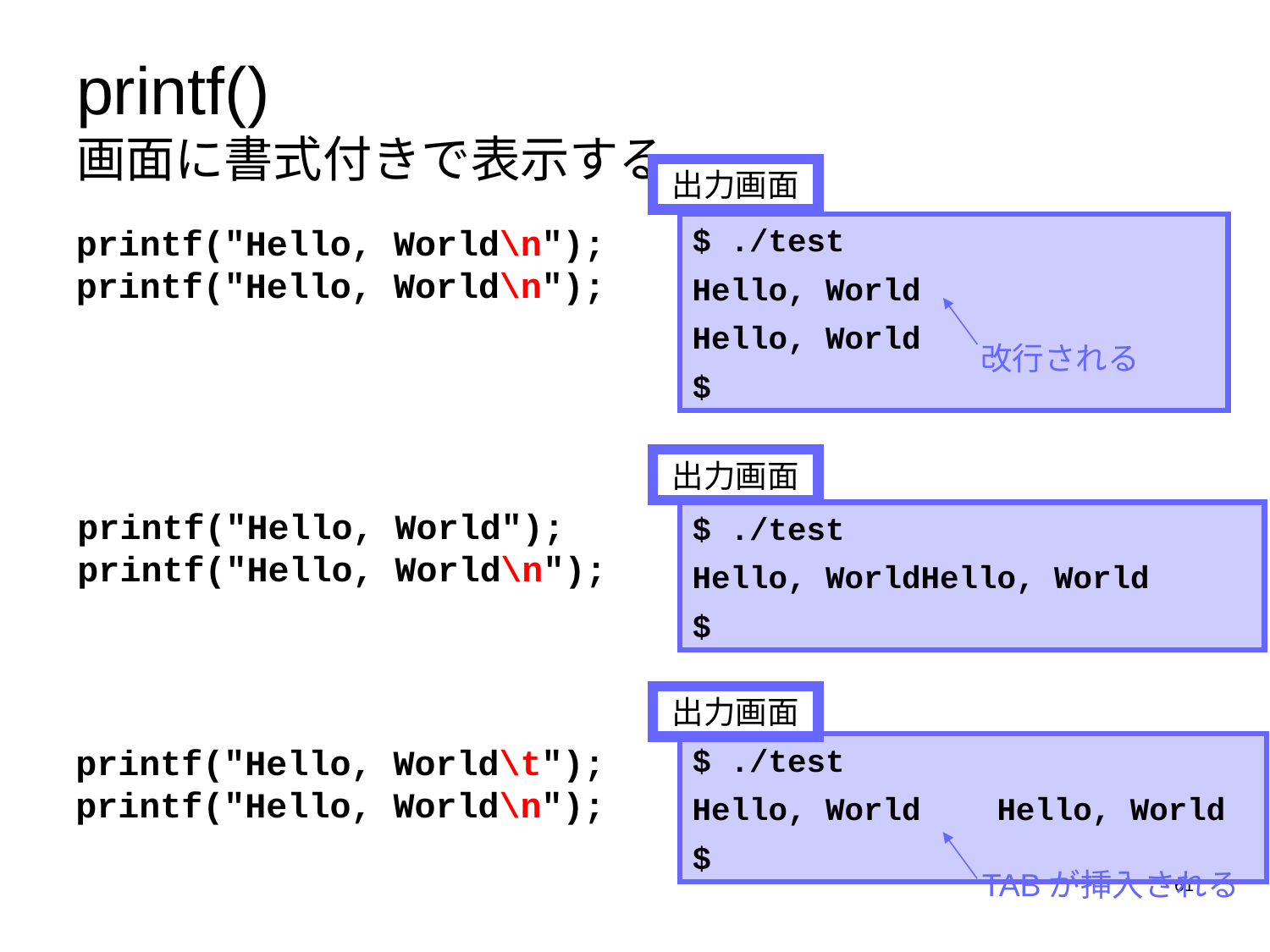

# printf() 画面に書式付きで表示する
出力画面
printf("Hello, World\n");
printf("Hello, World\n");
$ ./test
Hello, World
Hello, World
$

改行される
出力画面
printf("Hello, World");
printf("Hello, World\n");
$ ./test
Hello, WorldHello, World
$
出力画面
printf("Hello, World\t");
printf("Hello, World\n");
$ ./test
Hello, World    Hello, World
$

TABが挿入される
61